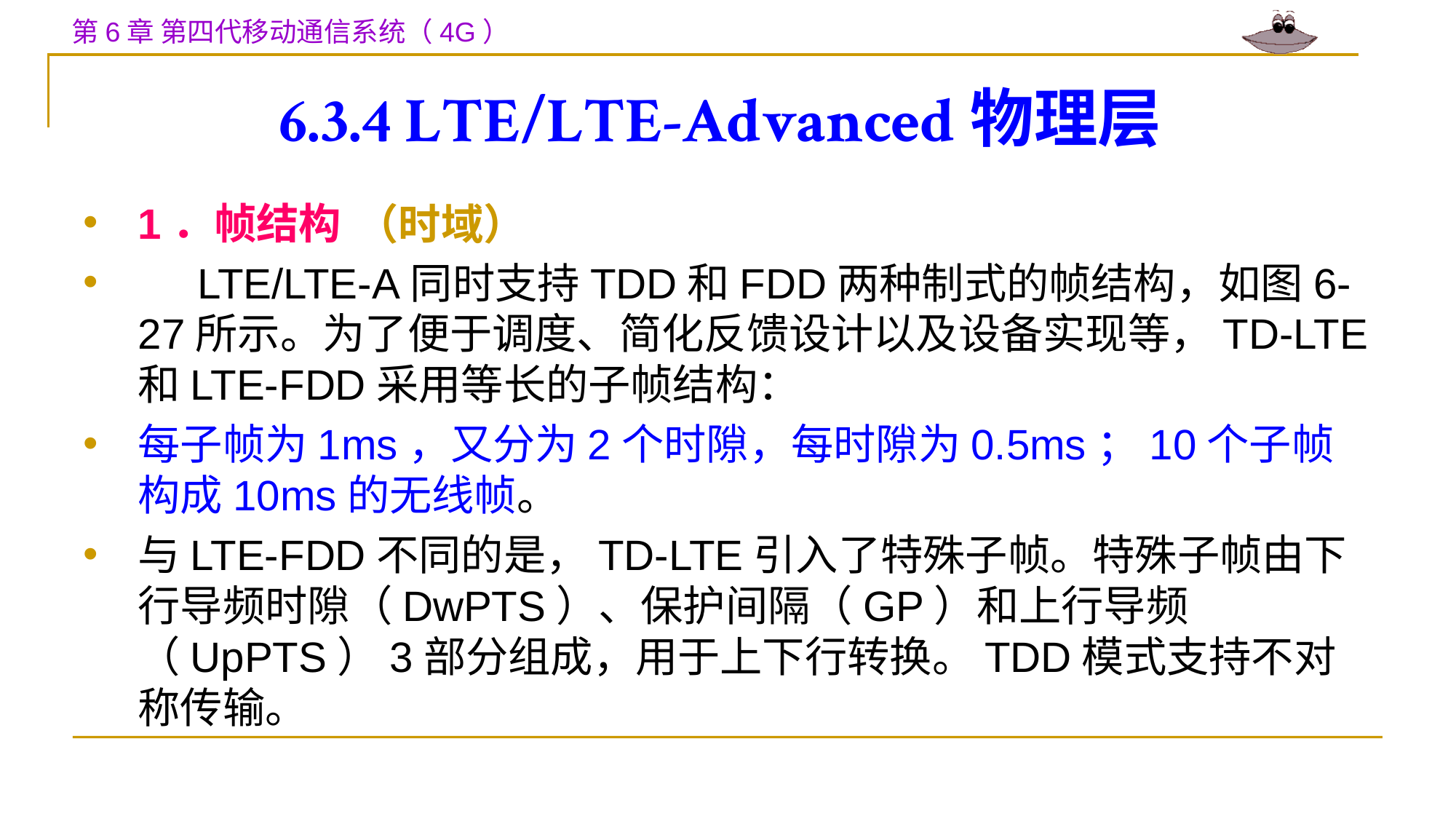

# 6.3.4 LTE/LTE-Advanced物理层
（时域）
1．帧结构
     LTE/LTE-A同时支持TDD和FDD两种制式的帧结构，如图6-27所示。为了便于调度、简化反馈设计以及设备实现等，TD-LTE和LTE-FDD采用等长的子帧结构：
每子帧为1ms，又分为2个时隙，每时隙为0.5ms；10个子帧构成10ms的无线帧。
与LTE-FDD不同的是，TD-LTE引入了特殊子帧。特殊子帧由下行导频时隙（DwPTS）、保护间隔（GP）和上行导频（UpPTS）3部分组成，用于上下行转换。TDD模式支持不对称传输。